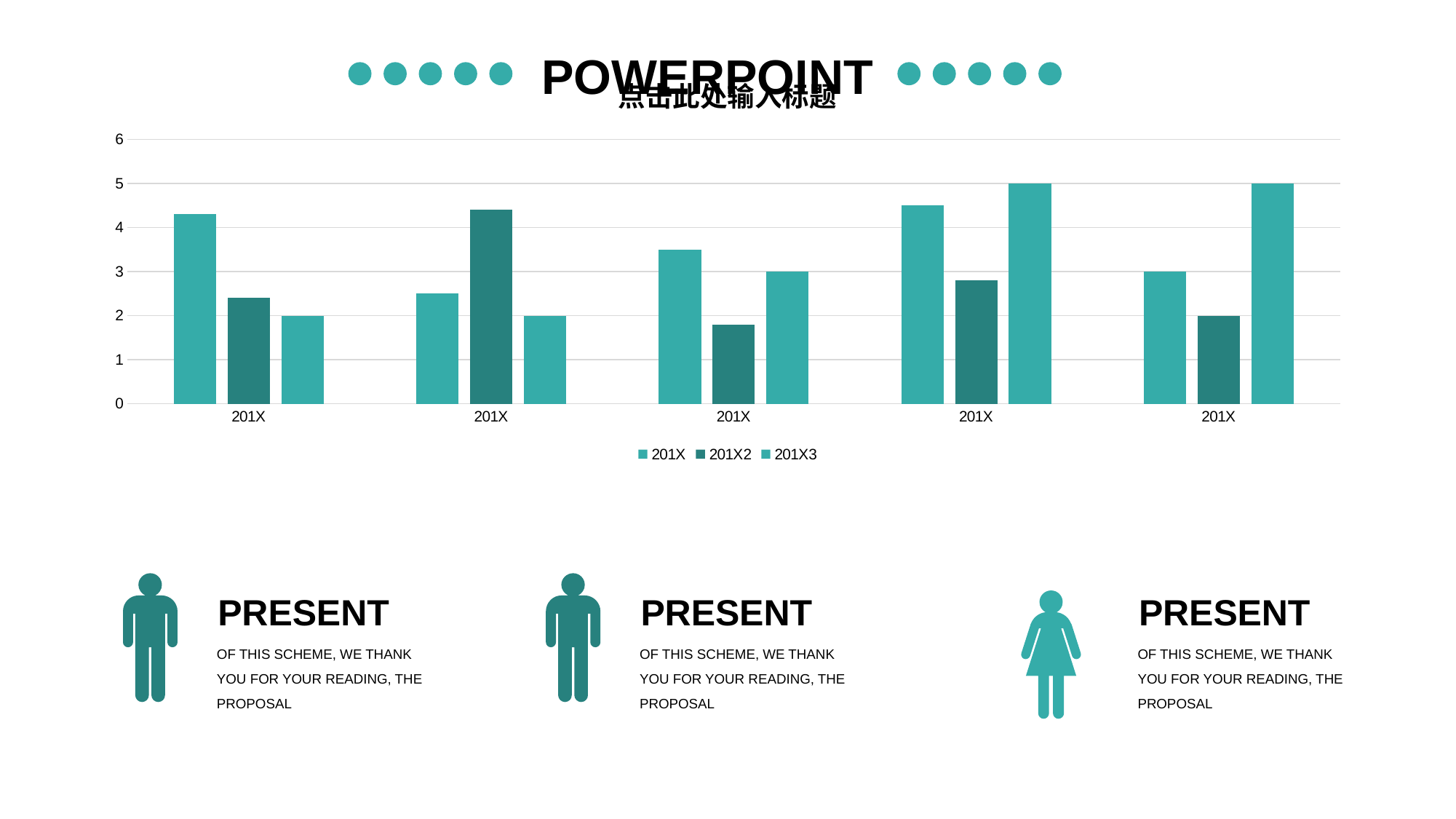

POWERPOINT

### Chart: 点击此处输入标题

| Category | 201X | 201X2 | 201X3 |
|---|---|---|---|
| 201X | 4.3 | 2.4 | 2.0 |
| 201X | 2.5 | 4.4 | 2.0 |
| 201X | 3.5 | 1.8 | 3.0 |
| 201X | 4.5 | 2.8 | 5.0 |
| 201X | 3.0 | 2.0 | 5.0 |

PRESENT
OF THIS SCHEME, WE THANK YOU FOR YOUR READING, THE PROPOSAL
PRESENT
OF THIS SCHEME, WE THANK YOU FOR YOUR READING, THE PROPOSAL
PRESENT
OF THIS SCHEME, WE THANK YOU FOR YOUR READING, THE PROPOSAL